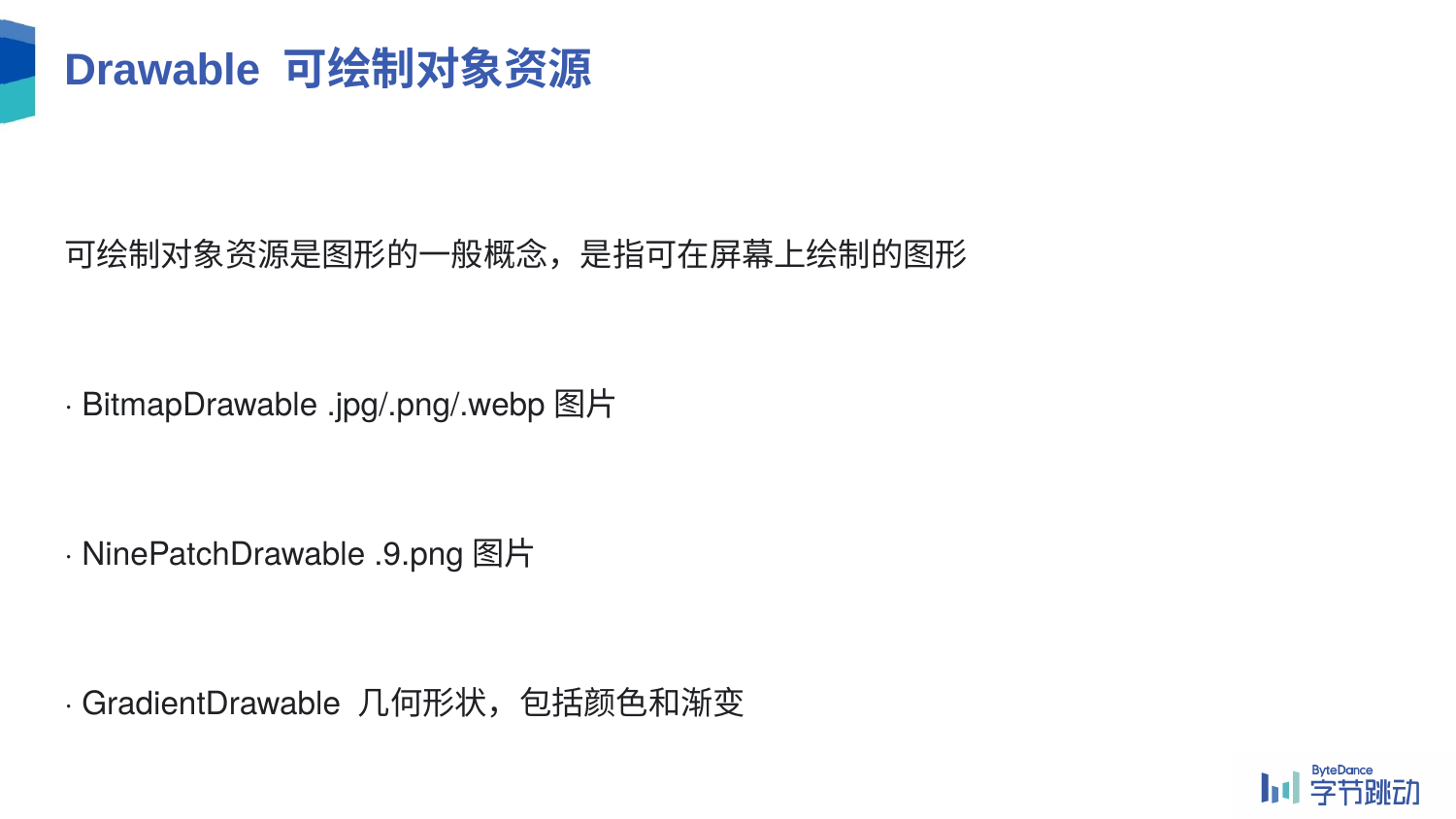

Drawable 可绘制对象资源
可绘制对象资源是图形的一般概念，是指可在屏幕上绘制的图形

· BitmapDrawable .jpg/.png/.webp图片

· NinePatchDrawable .9.png图片

· GradientDrawable 几何形状，包括颜色和渐变

· AnimationDrawable 动图